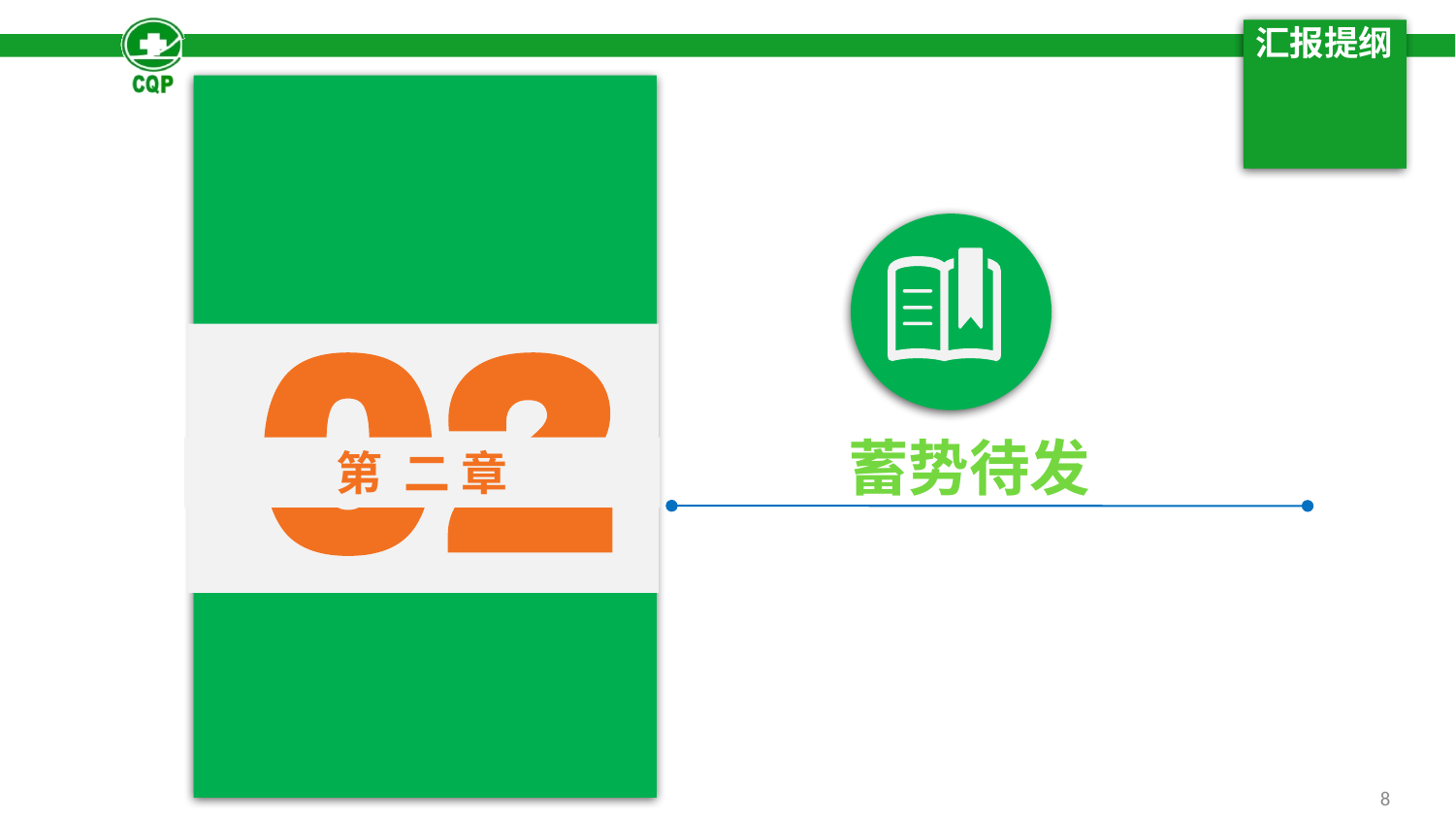

# 汇报提纲

02
第  二 章

蓄势待发

8